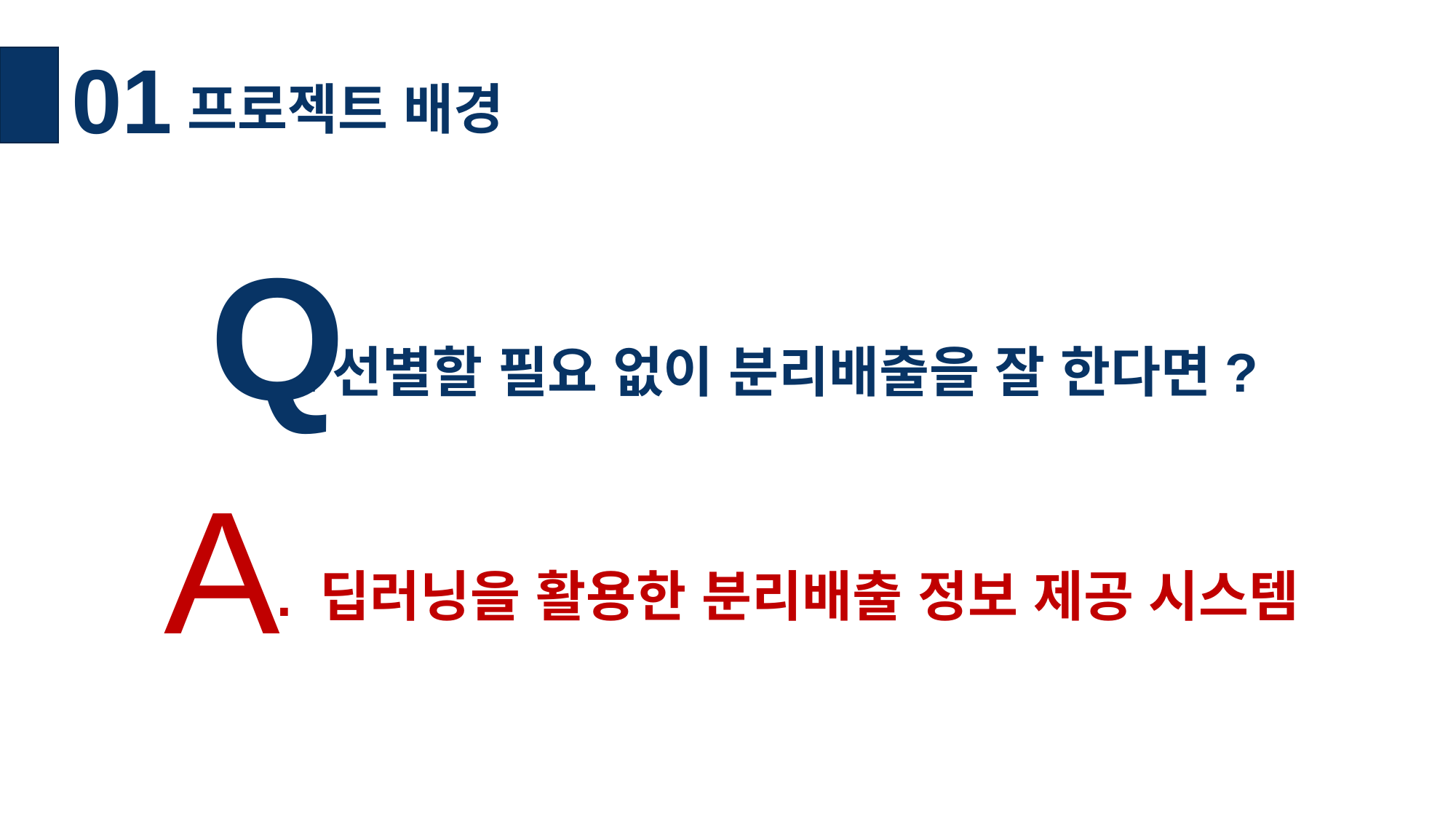

01

프로젝트 배경
Q
.선별할 필요 없이 분리배출을 잘 한다면?
A
. 딥러닝을 활용한 분리배출 정보 제공 시스템